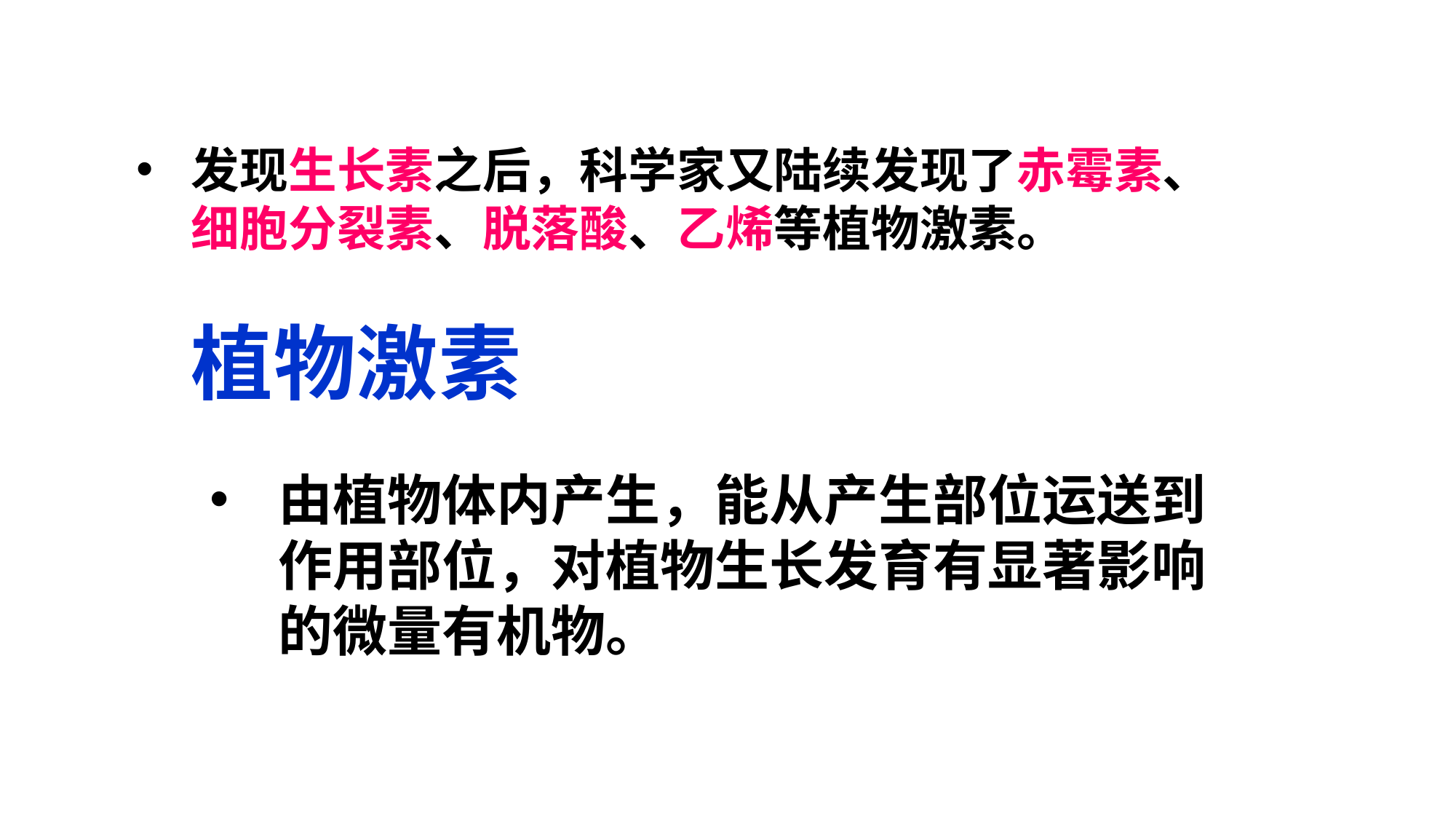

发现生长素之后，科学家又陆续发现了赤霉素、细胞分裂素、脱落酸、乙烯等植物激素。
植物激素
由植物体内产生，能从产生部位运送到作用部位，对植物生长发育有显著影响的微量有机物。